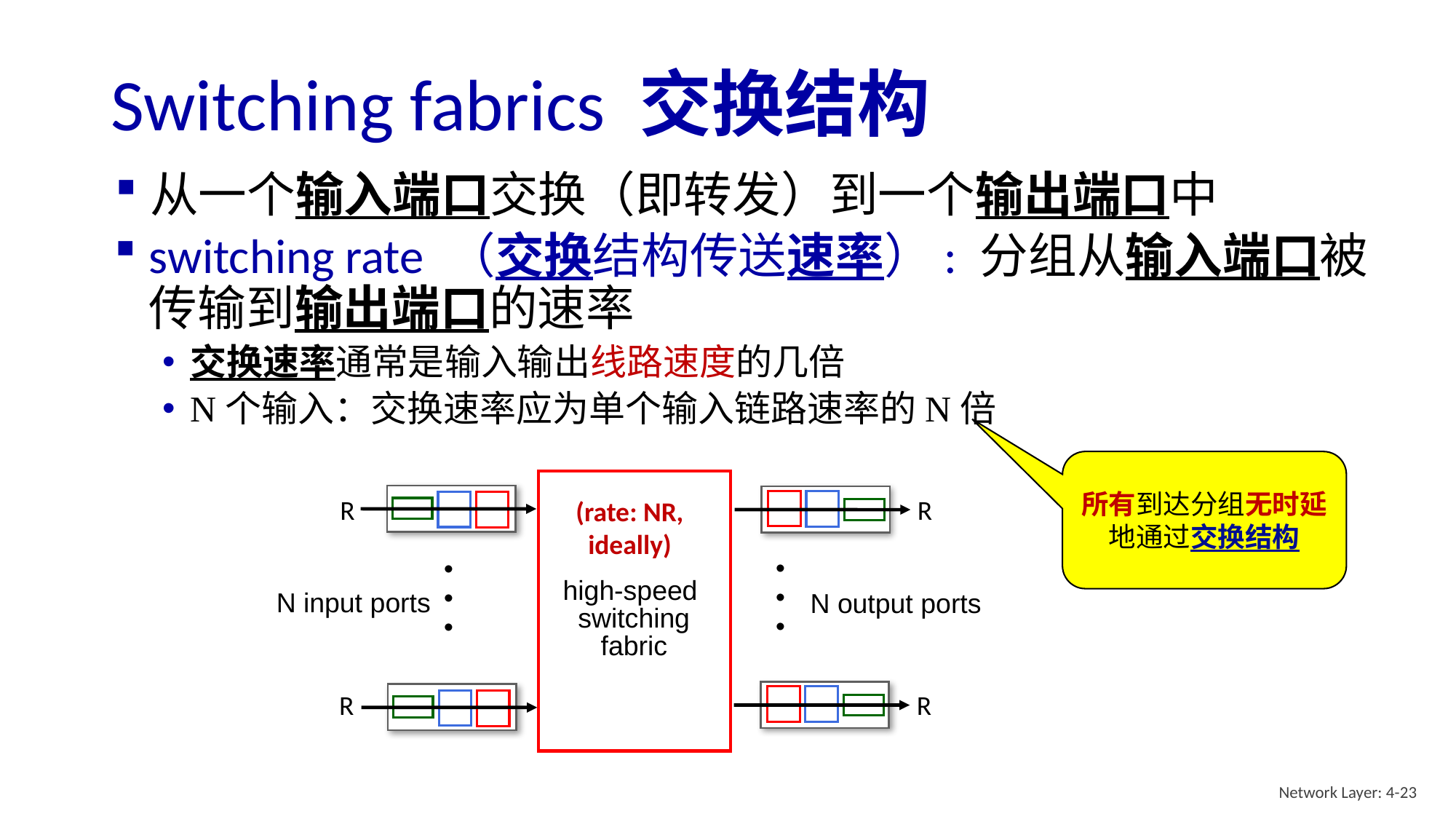

# Switching fabrics 交换结构
从一个输入端口交换（即转发）到一个输出端口中

switching rate （交换结构传送速率）: 分组从输入端口被传输到输出端口的速率
交换速率通常是输入输出线路速度的几倍
N个输入：交换速率应为单个输入链路速率的N倍
所有到达分组无时延地通过交换结构

high-speed
switching
fabric

R
R
(rate: NR, ideally)

. . .
. . .
N input ports
N output ports

R
R

Network Layer: 4-23